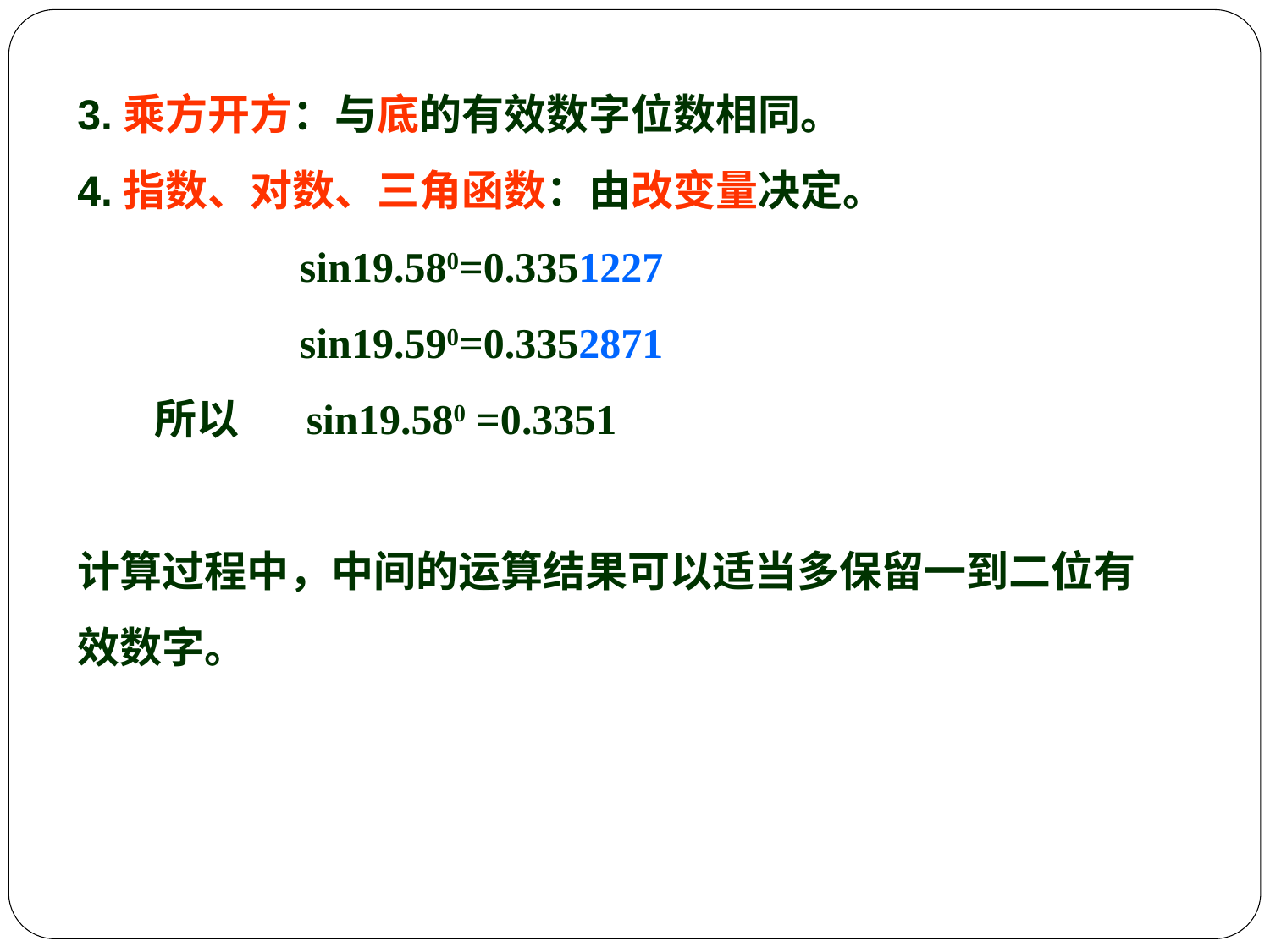

3.乘方开方：与底的有效数字位数相同。
4.指数、对数、三角函数：由改变量决定。
                     sin19.580=0.3351227
                     sin19.590=0.3352871
       所以      sin19.580 =0.3351

计算过程中，中间的运算结果可以适当多保留一到二位有效数字。